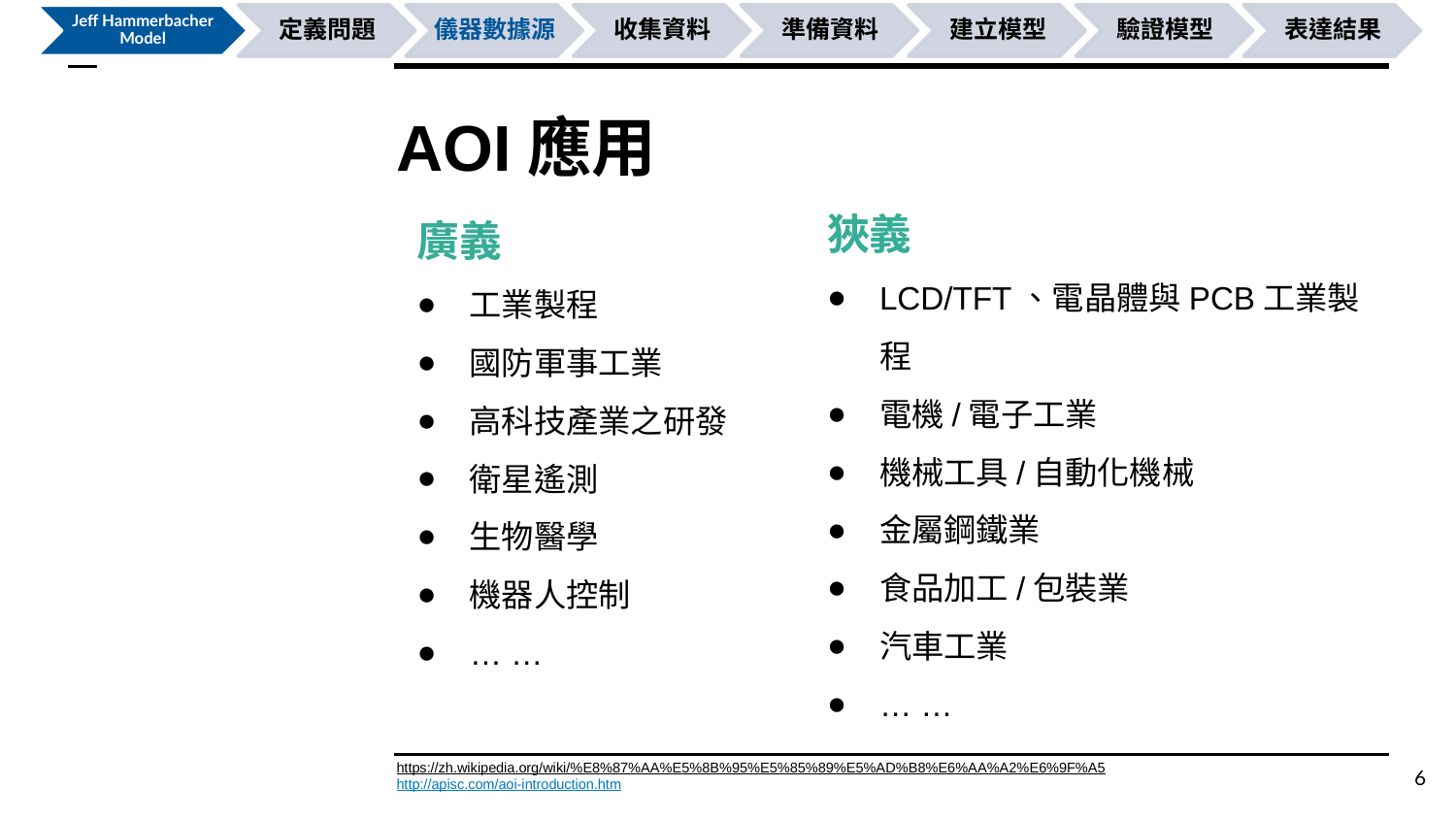

Jeff Hammerbacher Model
定義問題
儀器數據源
收集資料
準備資料
建立模型
驗證模型
表達結果
# AOI應用
狹義
LCD/TFT、電晶體與PCB工業製程
電機/電子工業
機械工具/自動化機械
金屬鋼鐵業
食品加工/包裝業
汽車工業
… …
廣義
工業製程
國防軍事工業
高科技產業之研發
衛星遙測
生物醫學
機器人控制
… …

6
https://zh.wikipedia.org/wiki/%E8%87%AA%E5%8B%95%E5%85%89%E5%AD%B8%E6%AA%A2%E6%9F%A5
http://apisc.com/aoi-introduction.htm